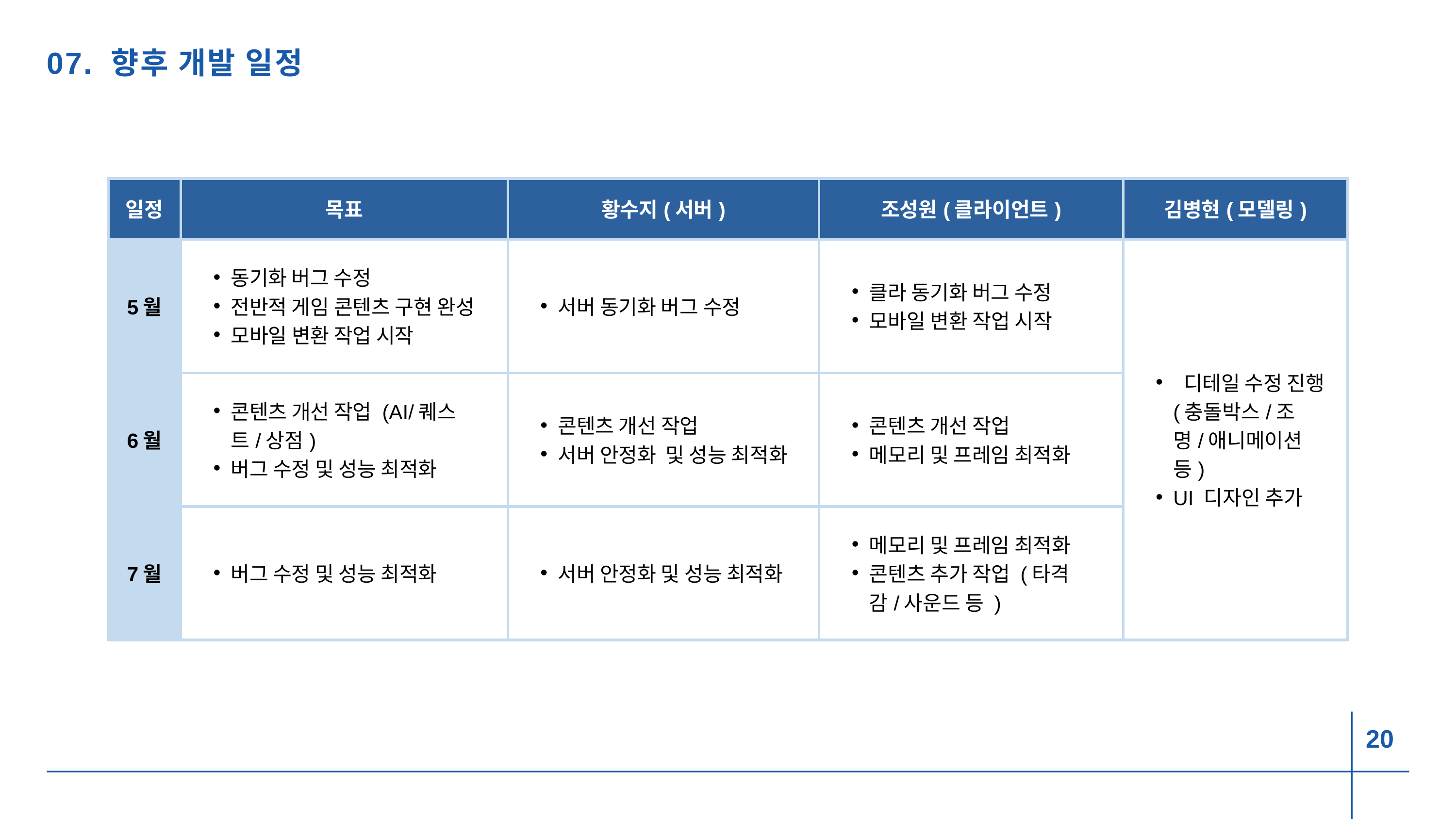

07. 향후 개발 일정
| 일정 | 목표 | 황수지(서버) | 조성원(클라이언트) | 김병현(모델링) |
| --- | --- | --- | --- | --- |
| 5월 | 동기화 버그 수정 전반적 게임 콘텐츠 구현 완성 모바일 변환 작업 시작 | 서버 동기화 버그 수정 | 클라 동기화 버그 수정 모바일 변환 작업 시작 | 디테일 수정 진행(충돌박스/조명/애니메이션 등) UI 디자인 추가 |
| 6월 | 콘텐츠 개선 작업 (AI/퀘스트/상점) 버그 수정 및 성능 최적화 | 콘텐츠 개선 작업 서버 안정화 및 성능 최적화 | 콘텐츠 개선 작업 메모리 및 프레임 최적화 | 디테일 수정 진행(충돌박스/조명/애니메이션 등) UI 디자인 추가 |
| 7월 | 버그 수정 및 성능 최적화 | 서버 안정화 및 성능 최적화 | 메모리 및 프레임 최적화 콘텐츠 추가 작업 (타격감/사운드 등 ) | 디테일 수정 진행(충돌박스/조명/애니메이션 등) UI 디자인 추가 |

20